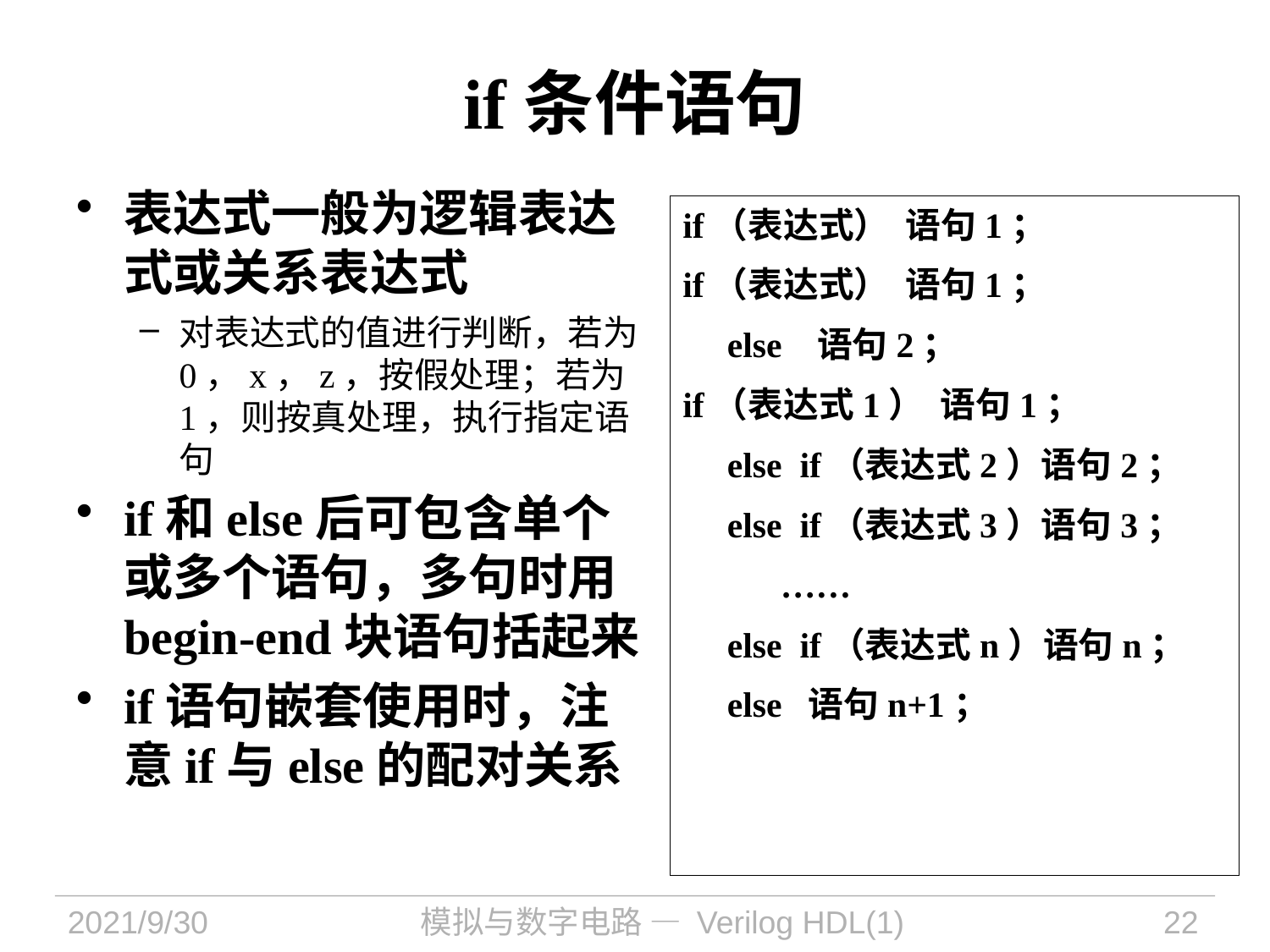

# if条件语句
表达式一般为逻辑表达式或关系表达式
对表达式的值进行判断，若为0，x，z，按假处理；若为1，则按真处理，执行指定语句
if和else后可包含单个或多个语句，多句时用begin-end块语句括起来
if语句嵌套使用时，注意if与else的配对关系
if（表达式）  语句1；
if（表达式）  语句1；
     else   语句2；
if（表达式1）  语句1；
     else  if（表达式2）语句2；
     else  if（表达式3）语句3；
           ……
     else  if（表达式n）语句n；
     else  语句n+1；
2021/9/30
模拟与数字电路 — Verilog HDL(1)
22